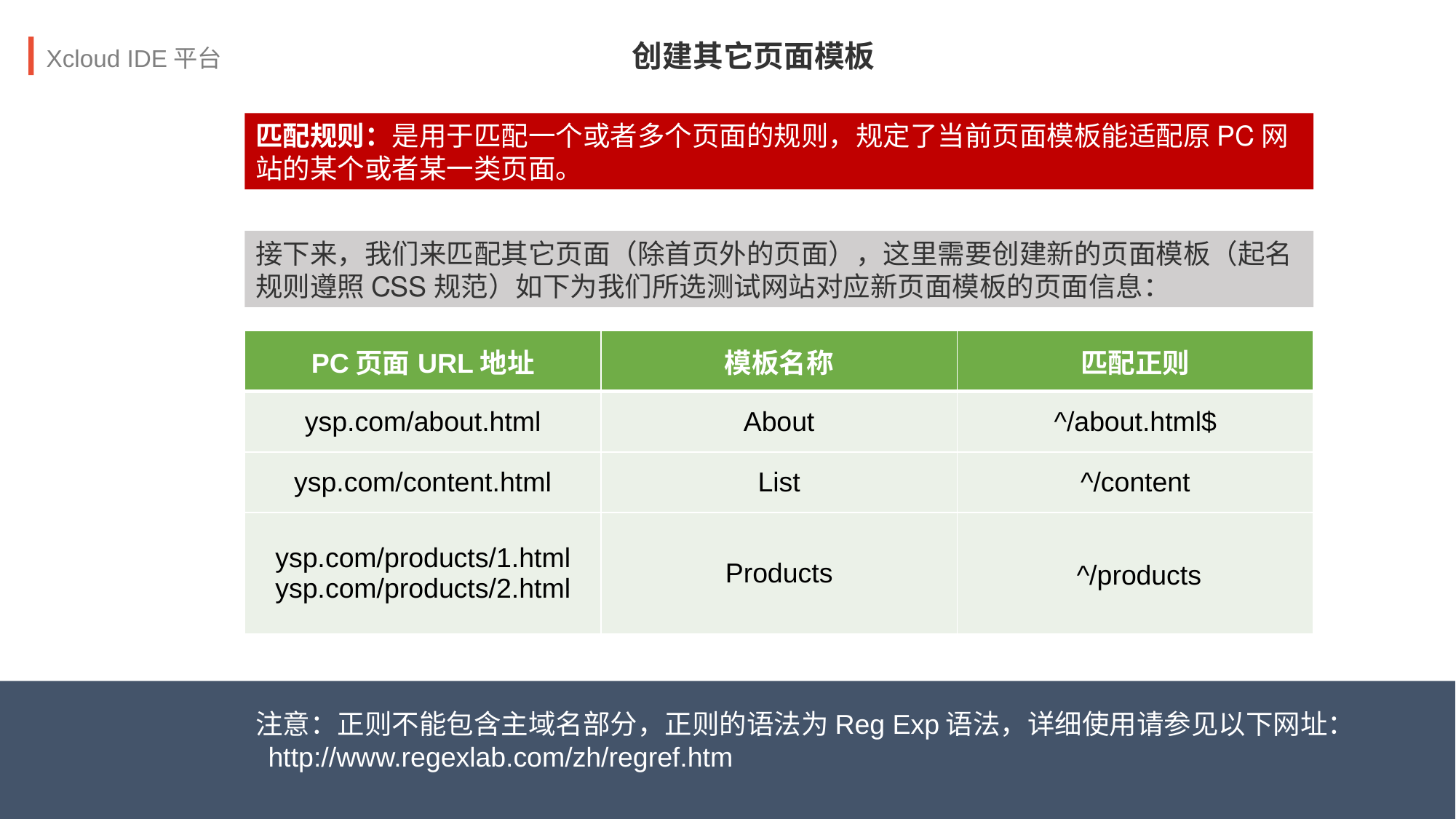

创建其它页面模板

Xcloud IDE平台
匹配规则：是用于匹配一个或者多个页面的规则，规定了当前页面模板能适配原PC网站的某个或者某一类页面。
接下来，我们来匹配其它页面（除首页外的页面），这里需要创建新的页面模板（起名规则遵照CSS规范）如下为我们所选测试网站对应新页面模板的页面信息：
| PC页面URL地址 | 模板名称 | 匹配正则 |
| --- | --- | --- |
| ysp.com/about.html | About | ^/about.html$ |
| ysp.com/content.html | List | ^/content |
| ysp.com/products/1.html ysp.com/products/2.html | Products | ^/products |

注意：正则不能包含主域名部分，正则的语法为Reg Exp语法，详细使用请参见以下网址： http://www.regexlab.com/zh/regref.htm